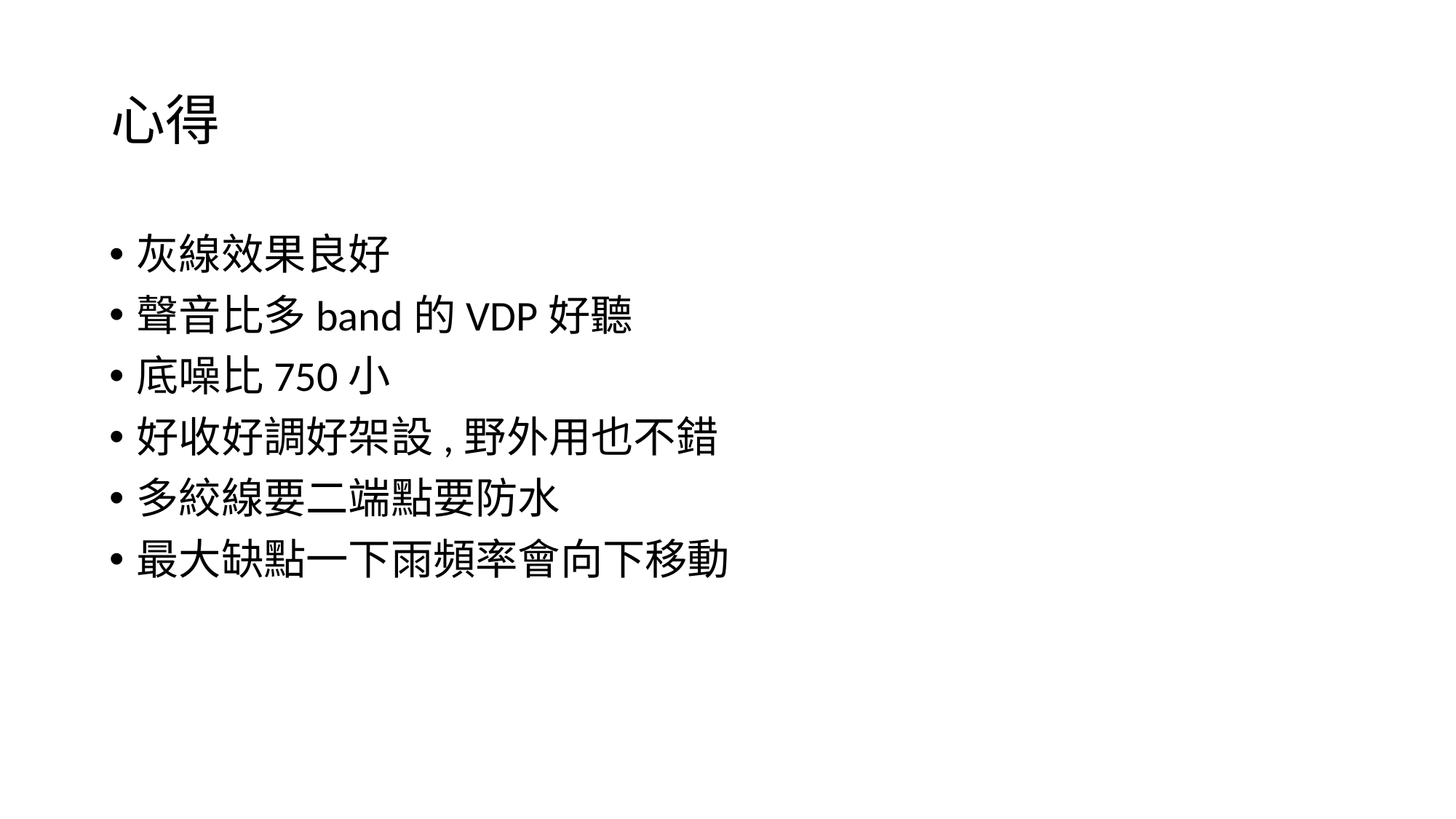

# 心得
灰線效果良好
聲音比多band的VDP好聽
底噪比750小
好收好調好架設,野外用也不錯
多絞線要二端點要防水
最大缺點一下雨頻率會向下移動